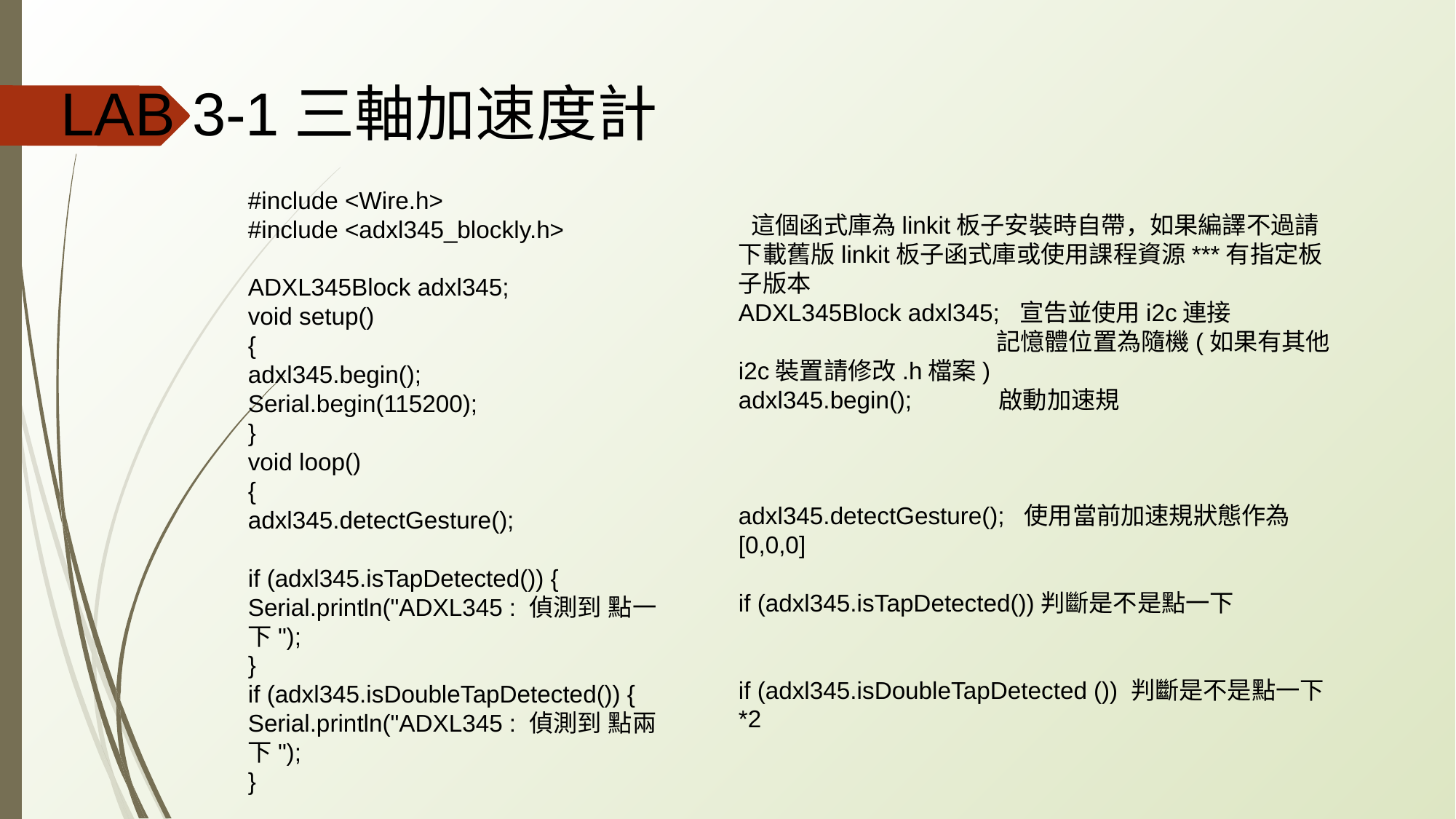

LAB 3-1三軸加速度計
#include <Wire.h>
#include <adxl345_blockly.h>

ADXL345Block adxl345;
void setup()
{
adxl345.begin();
Serial.begin(115200);
}
void loop()
{
adxl345.detectGesture();

if (adxl345.isTapDetected()) {
Serial.println("ADXL345 : 偵測到 點一下");
}
if (adxl345.isDoubleTapDetected()) {
Serial.println("ADXL345 : 偵測到 點兩下");
}

 這個函式庫為linkit板子安裝時自帶，如果編譯不過請下載舊版linkit板子函式庫或使用課程資源***有指定板子版本
ADXL345Block adxl345;  宣告並使用i2c連接
		     記憶體位置為隨機(如果有其他i2c裝置請修改.h檔案)
adxl345.begin();            啟動加速規

adxl345.detectGesture();  使用當前加速規狀態作為[0,0,0]

if (adxl345.isTapDetected())判斷是不是點一下

if (adxl345.isDoubleTapDetected ()) 判斷是不是點一下*2